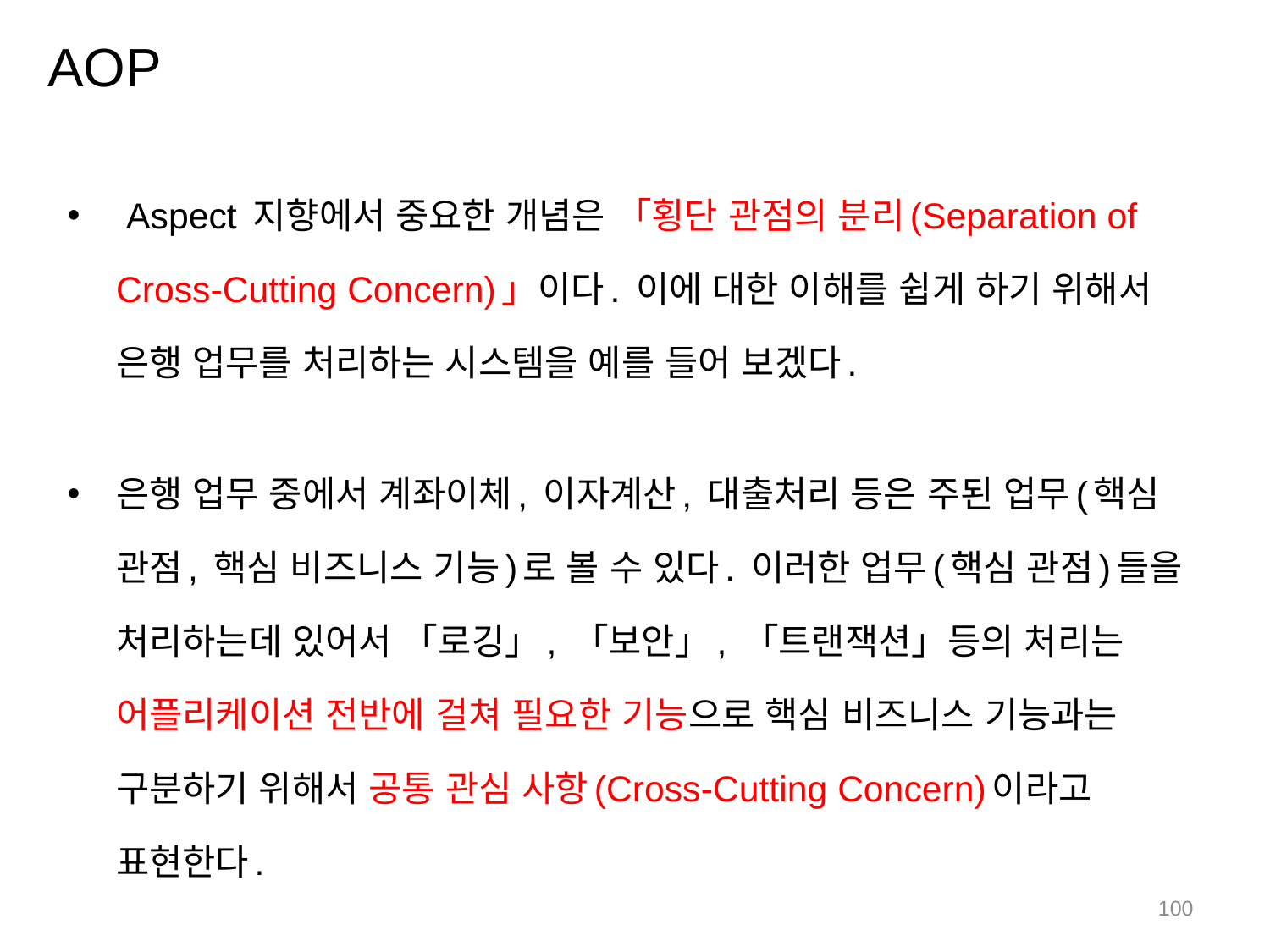

# AOP
 Aspect 지향에서 중요한 개념은 「횡단 관점의 분리(Separation of Cross-Cutting Concern)」이다. 이에 대한 이해를 쉽게 하기 위해서 은행 업무를 처리하는 시스템을 예를 들어 보겠다.

은행 업무 중에서 계좌이체, 이자계산, 대출처리 등은 주된 업무(핵심 관점, 핵심 비즈니스 기능)로 볼 수 있다. 이러한 업무(핵심 관점)들을 처리하는데 있어서 「로깅」, 「보안」, 「트랜잭션」등의 처리는 어플리케이션 전반에 걸쳐 필요한 기능으로 핵심 비즈니스 기능과는 구분하기 위해서 공통 관심 사항(Cross-Cutting Concern)이라고 표현한다.
100